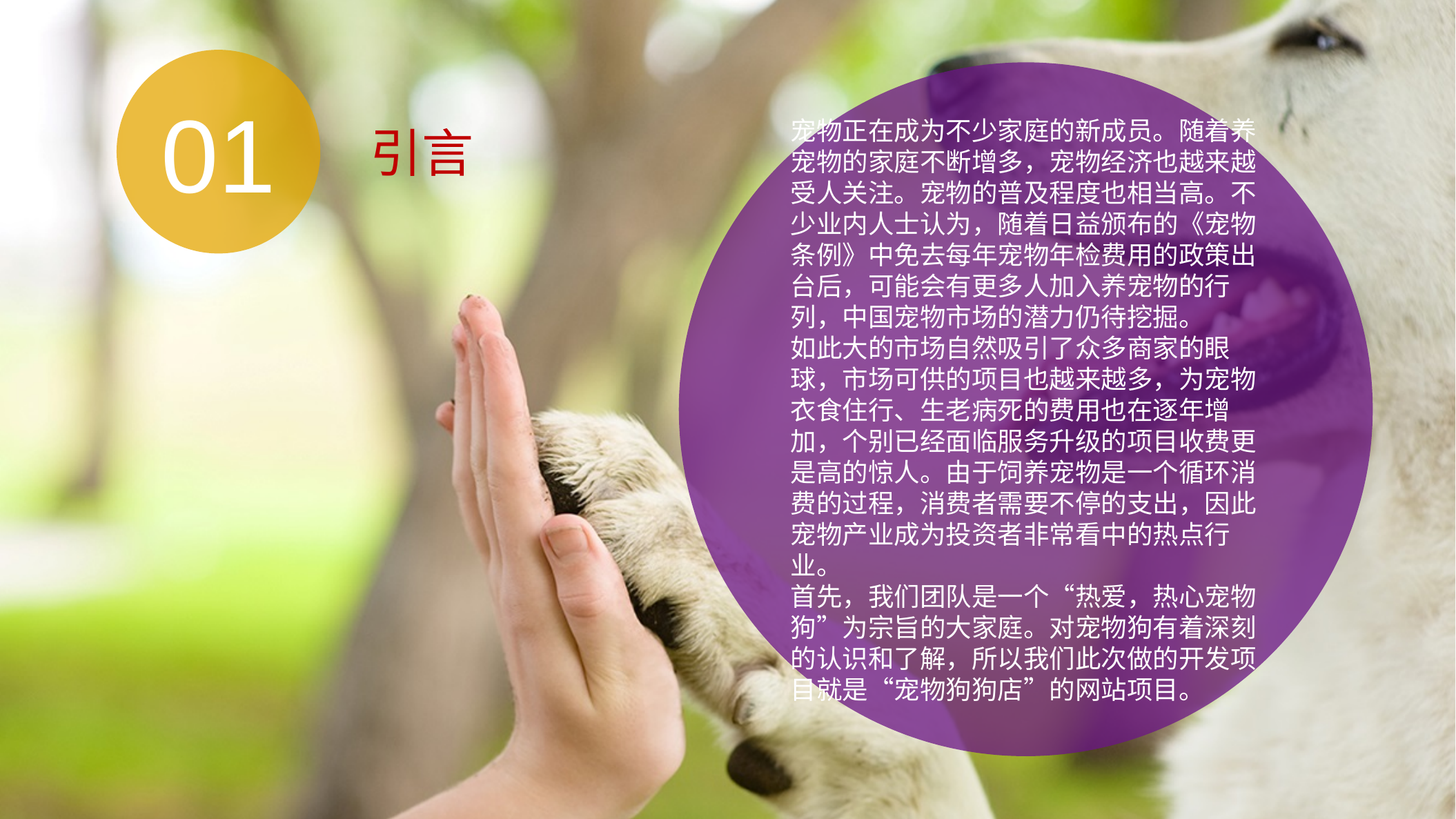

01
宠物正在成为不少家庭的新成员。随着养宠物的家庭不断增多，宠物经济也越来越受人关注。宠物的普及程度也相当高。不少业内人士认为，随着日益颁布的《宠物条例》中免去每年宠物年检费用的政策出台后，可能会有更多人加入养宠物的行列，中国宠物市场的潜力仍待挖掘。
如此大的市场自然吸引了众多商家的眼球，市场可供的项目也越来越多，为宠物衣食住行、生老病死的费用也在逐年增加，个别已经面临服务升级的项目收费更是高的惊人。由于饲养宠物是一个循环消费的过程，消费者需要不停的支出，因此宠物产业成为投资者非常看中的热点行业。
首先，我们团队是一个“热爱，热心宠物狗”为宗旨的大家庭。对宠物狗有着深刻的认识和了解，所以我们此次做的开发项目就是“宠物狗狗店”的网站项目。
引言